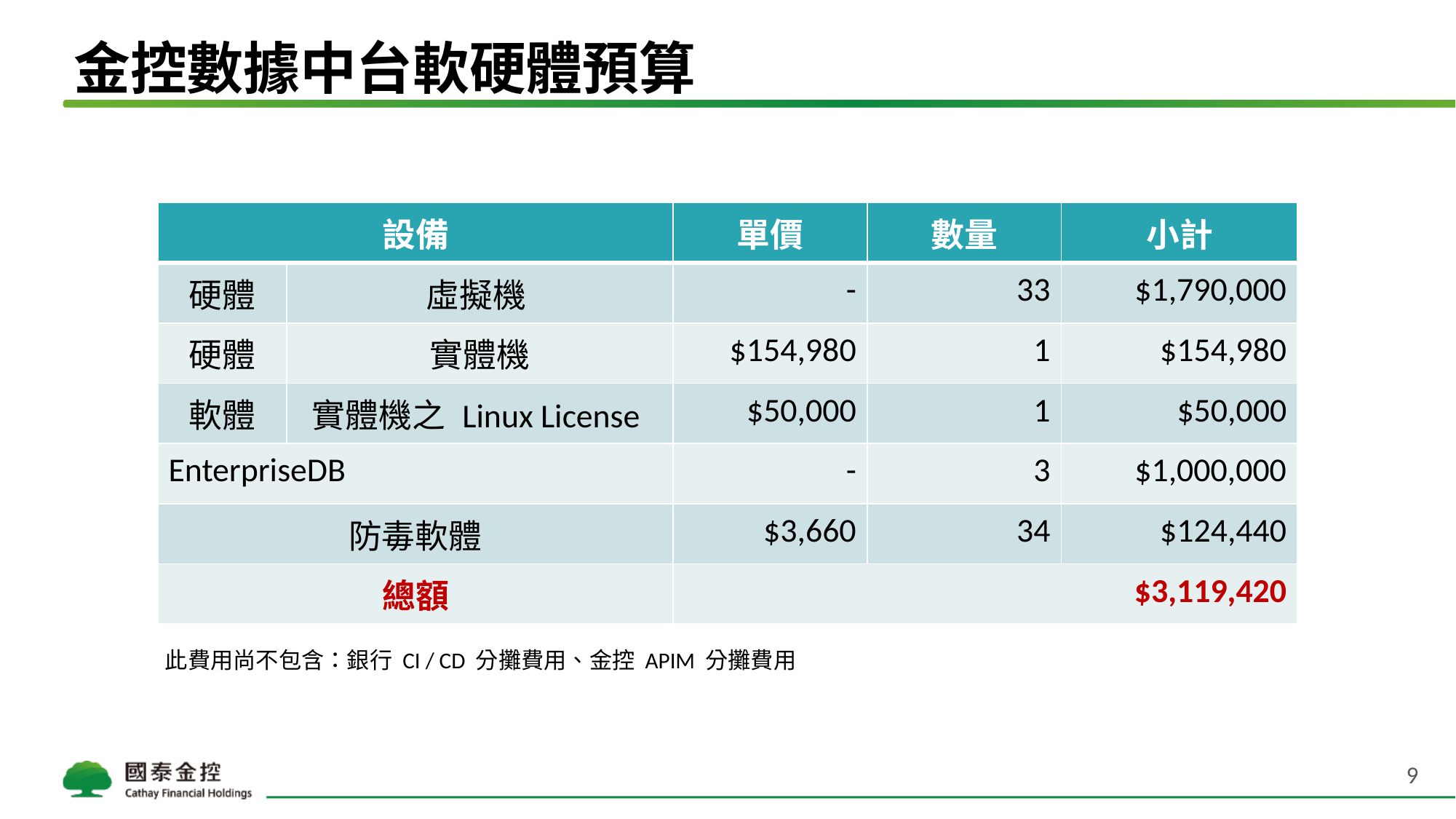

# 金控數據中台軟硬體預算
| 設備 |  | 單價 | 數量 | 小計 |
| --- | --- | --- | --- | --- |
| 硬體 | 虛擬機 | - | 33 | $1,790,000 |
| 硬體 | 實體機 | $154,980 | 1 | $154,980 |
| 軟體 | 實體機之 Linux License | $50,000 | 1 | $50,000 |
| EnterpriseDB |  | - | 3 | $1,000,000 |
| 防毒軟體 |  | $3,660 | 34 | $124,440 |
| 總額 |  | $3,119,420 |  |  |
此費用尚不包含：銀行 CI / CD 分攤費用、金控 APIM 分攤費用